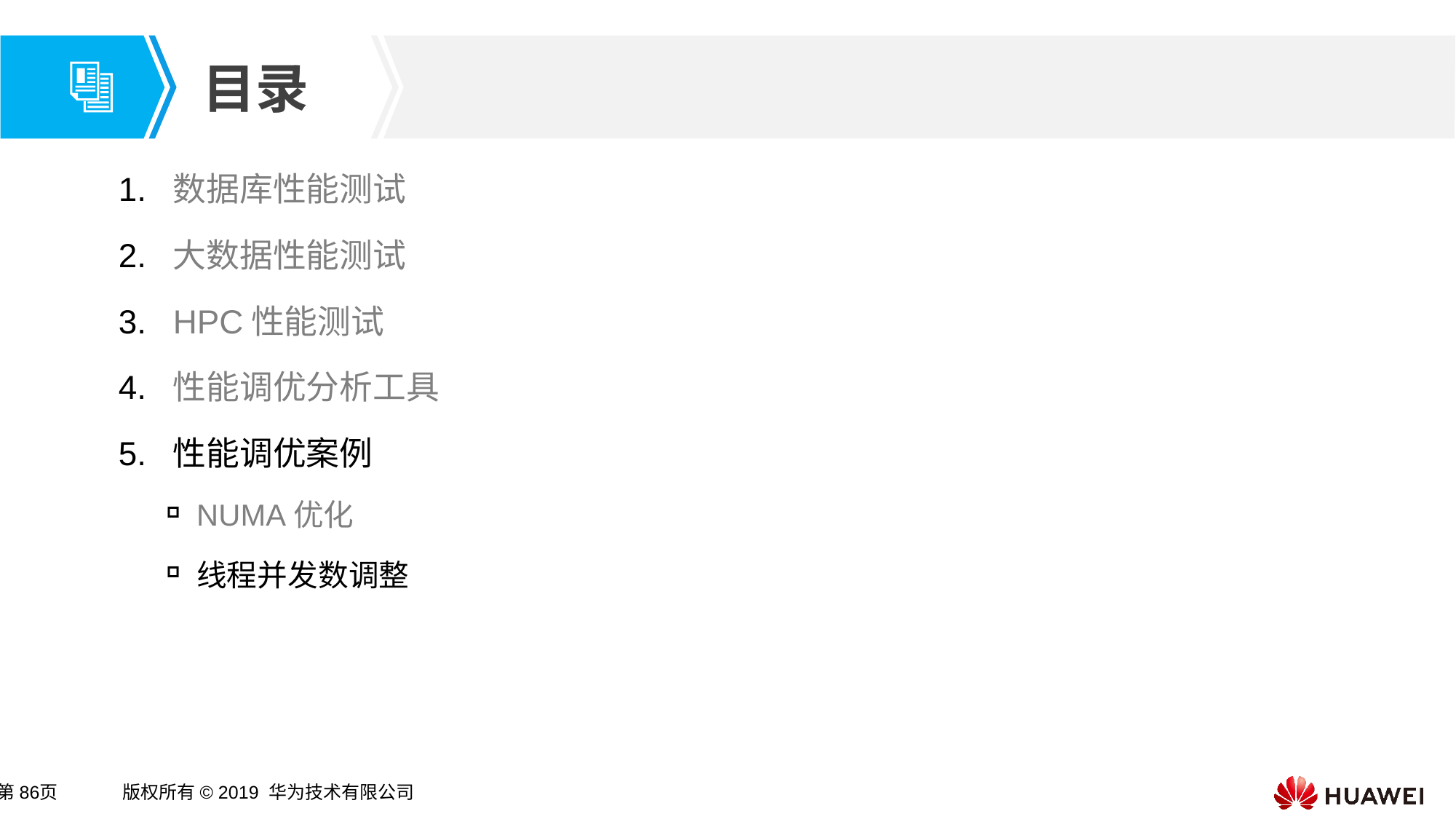

数据库性能测试
大数据性能测试
HPC性能测试
性能调优分析工具
性能调优案例
NUMA优化
线程并发数调整